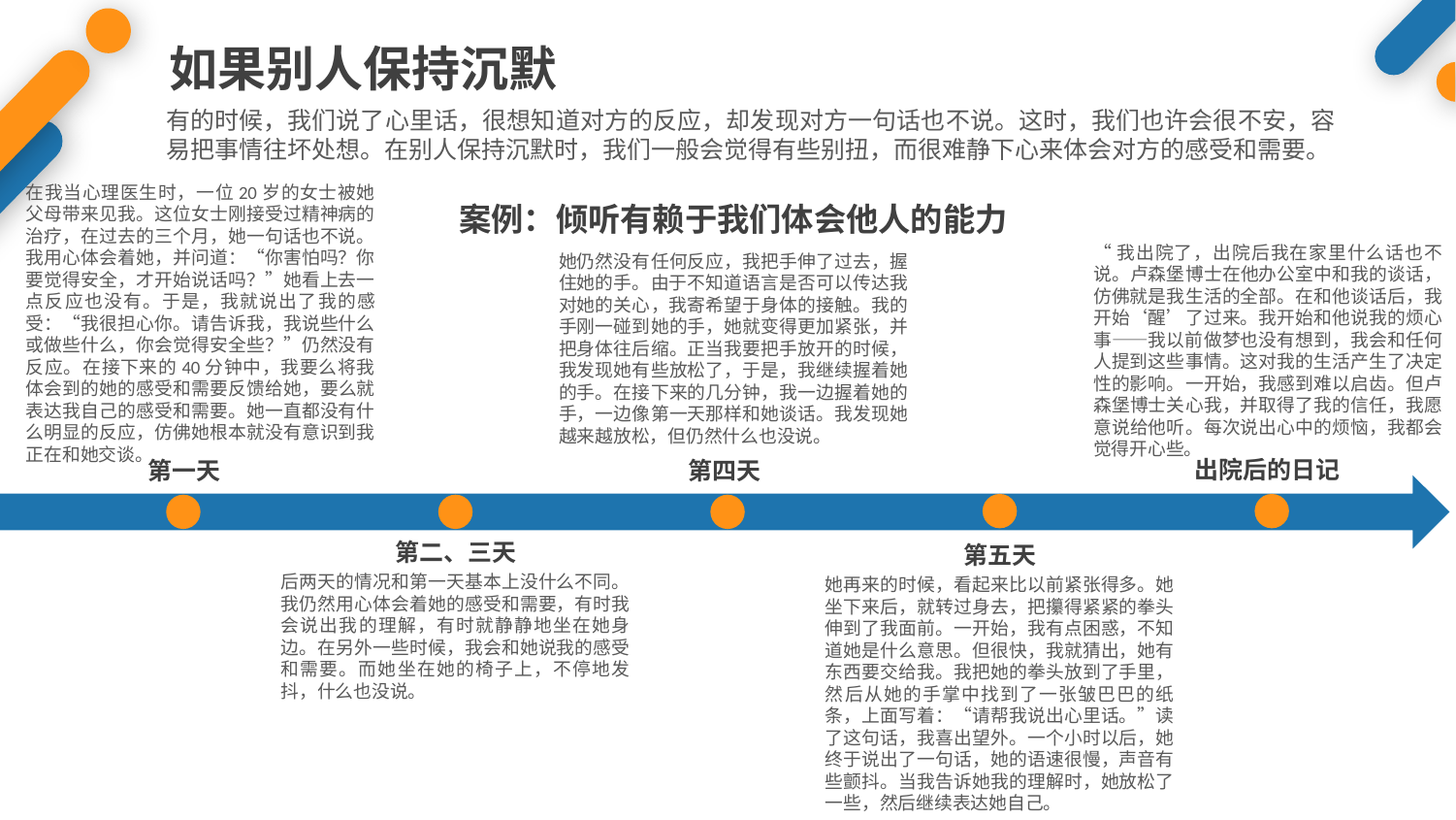

如果别人保持沉默
有的时候，我们说了心里话，很想知道对方的反应，却发现对方一句话也不说。这时，我们也许会很不安，容易把事情往坏处想。在别人保持沉默时，我们一般会觉得有些别扭，而很难静下心来体会对方的感受和需要。
在我当心理医生时，一位20岁的女士被她父母带来见我。这位女士刚接受过精神病的治疗，在过去的三个月，她一句话也不说。我用心体会着她，并问道：“你害怕吗？你要觉得安全，才开始说话吗？”她看上去一点反应也没有。于是，我就说出了我的感受：“我很担心你。请告诉我，我说些什么或做些什么，你会觉得安全些？”仍然没有反应。在接下来的40分钟中，我要么将我体会到的她的感受和需要反馈给她，要么就表达我自己的感受和需要。她一直都没有什么明显的反应，仿佛她根本就没有意识到我正在和她交谈。
案例：倾听有赖于我们体会他人的能力
“我出院了，出院后我在家里什么话也不说。卢森堡博士在他办公室中和我的谈话，仿佛就是我生活的全部。在和他谈话后，我开始‘醒’了过来。我开始和他说我的烦心事——我以前做梦也没有想到，我会和任何人提到这些事情。这对我的生活产生了决定性的影响。一开始，我感到难以启齿。但卢森堡博士关心我，并取得了我的信任，我愿意说给他听。每次说出心中的烦恼，我都会觉得开心些。
她仍然没有任何反应，我把手伸了过去，握住她的手。由于不知道语言是否可以传达我对她的关心，我寄希望于身体的接触。我的手刚一碰到她的手，她就变得更加紧张，并把身体往后缩。正当我要把手放开的时候，我发现她有些放松了，于是，我继续握着她的手。在接下来的几分钟，我一边握着她的手，一边像第一天那样和她谈话。我发现她越来越放松，但仍然什么也没说。
出院后的日记
第一天
第四天

第二、三天
第五天
后两天的情况和第一天基本上没什么不同。我仍然用心体会着她的感受和需要，有时我会说出我的理解，有时就静静地坐在她身边。在另外一些时候，我会和她说我的感受和需要。而她坐在她的椅子上，不停地发抖，什么也没说。
她再来的时候，看起来比以前紧张得多。她坐下来后，就转过身去，把攥得紧紧的拳头伸到了我面前。一开始，我有点困惑，不知道她是什么意思。但很快，我就猜出，她有东西要交给我。我把她的拳头放到了手里，然后从她的手掌中找到了一张皱巴巴的纸条，上面写着：“请帮我说出心里话。”读了这句话，我喜出望外。一个小时以后，她终于说出了一句话，她的语速很慢，声音有些颤抖。当我告诉她我的理解时，她放松了一些，然后继续表达她自己。